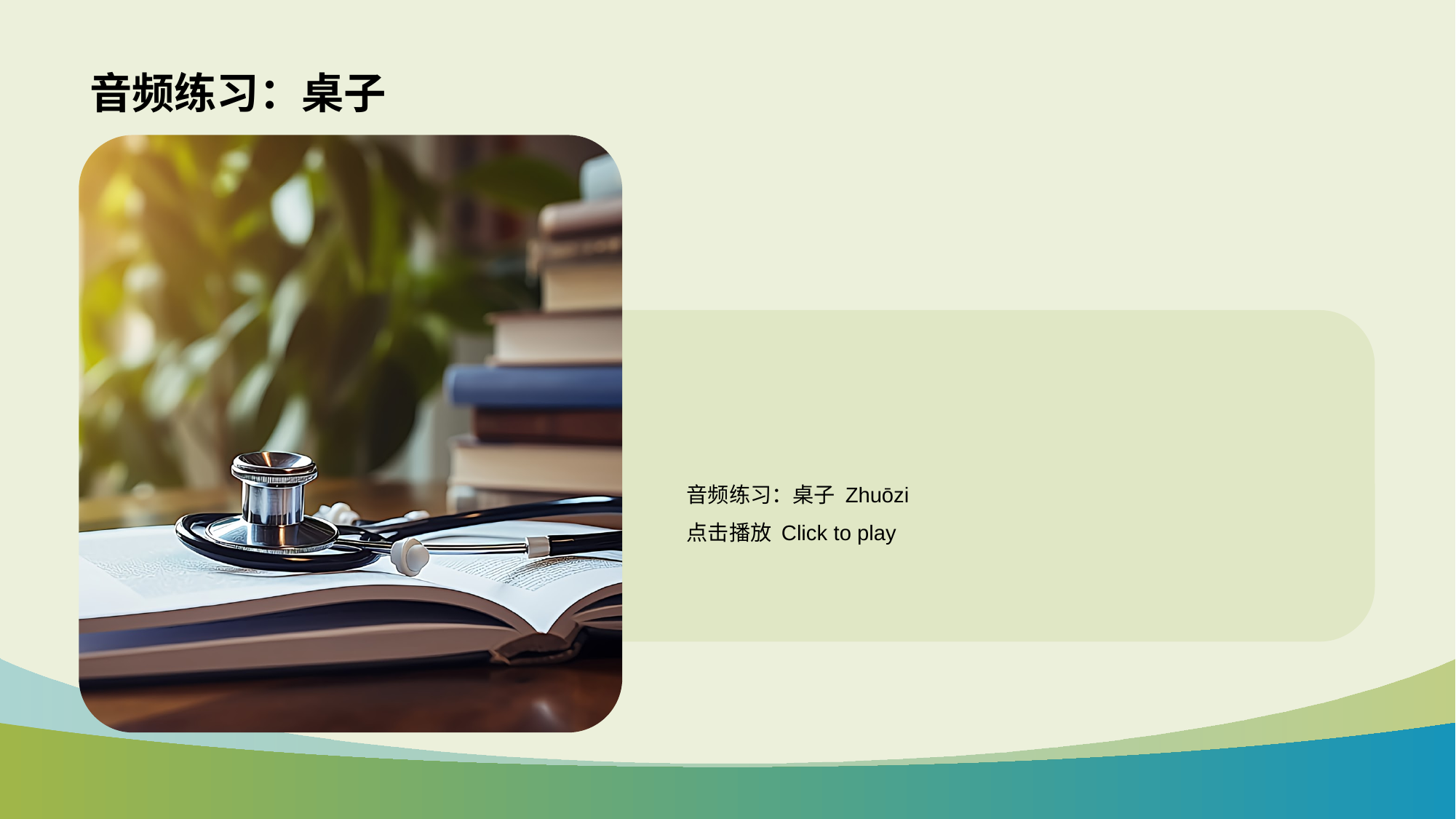

# 音频练习：桌子

音频练习：桌子 Zhuōzi
点击播放 Click to play